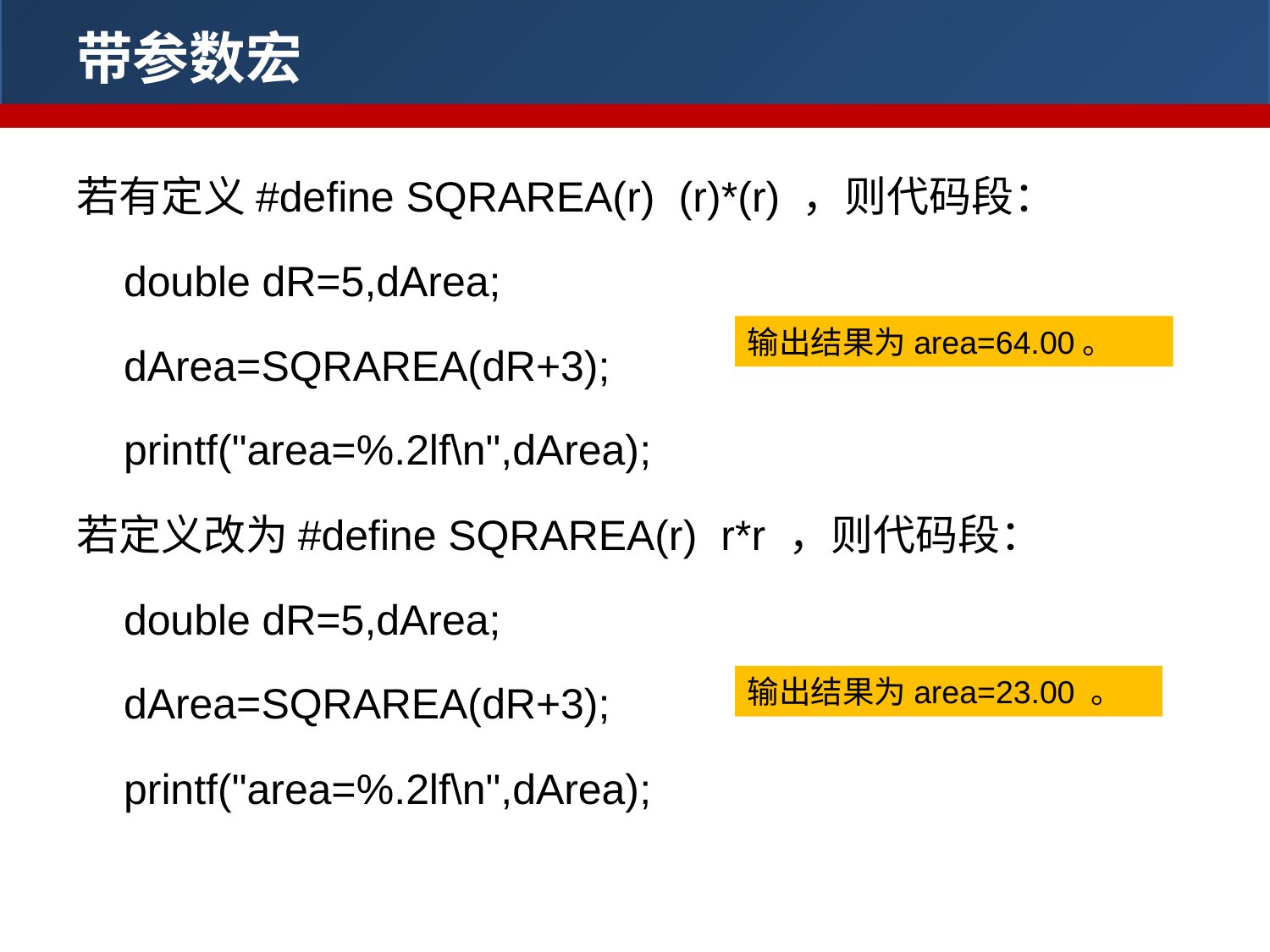

带参数宏
若有定义#define SQRAREA(r)  (r)*(r) ，则代码段：
    double dR=5,dArea;
    dArea=SQRAREA(dR+3);
    printf("area=%.2lf\n",dArea);
若定义改为#define SQRAREA(r)  r*r ，则代码段：
    double dR=5,dArea;
    dArea=SQRAREA(dR+3);
    printf("area=%.2lf\n",dArea);

输出结果为area=64.00。
输出结果为area=23.00 。